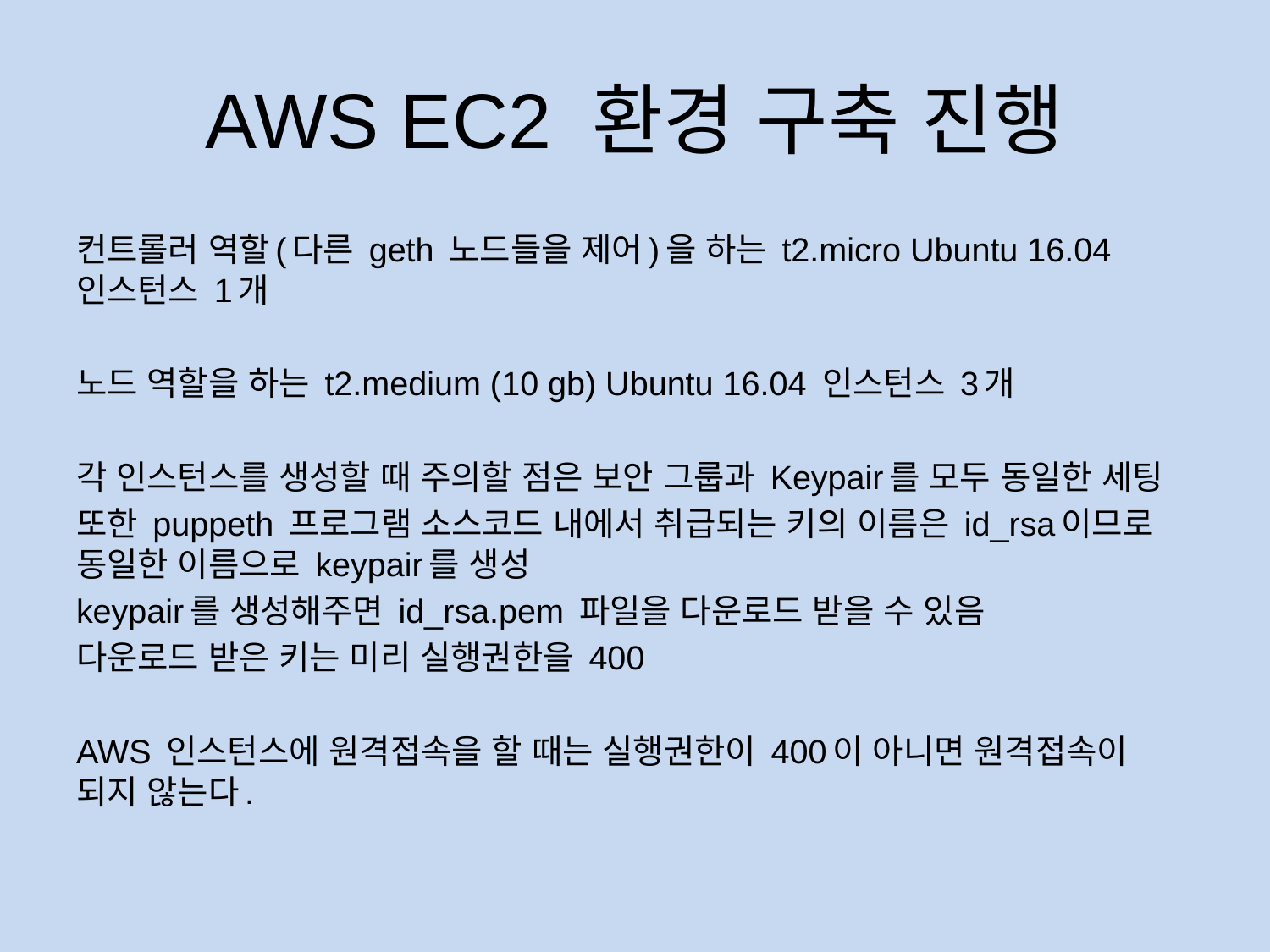

# AWS EC2 환경 구축 진행
컨트롤러 역할(다른 geth 노드들을 제어)을 하는 t2.micro Ubuntu 16.04 인스턴스 1개

노드 역할을 하는 t2.medium (10 gb) Ubuntu 16.04 인스턴스 3개

각 인스턴스를 생성할 때 주의할 점은 보안 그룹과 Keypair를 모두 동일한 세팅
또한 puppeth 프로그램 소스코드 내에서 취급되는 키의 이름은 id_rsa이므로 동일한 이름으로 keypair를 생성
keypair를 생성해주면 id_rsa.pem 파일을 다운로드 받을 수 있음
다운로드 받은 키는 미리 실행권한을 400

AWS 인스턴스에 원격접속을 할 때는 실행권한이 400이 아니면 원격접속이 되지 않는다.